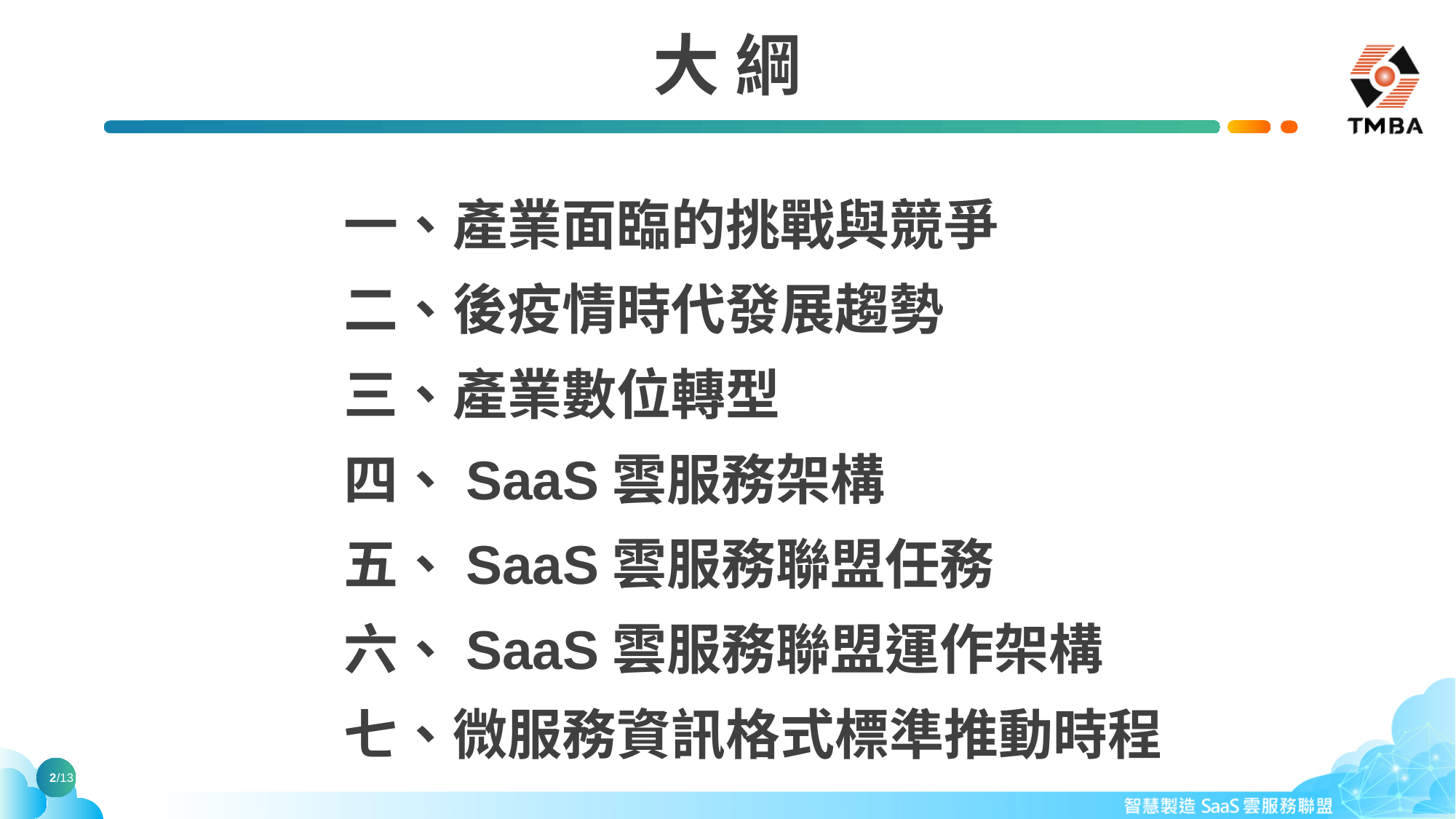

大 綱
一、產業面臨的挑戰與競爭
二、後疫情時代發展趨勢
三、產業數位轉型
四、SaaS雲服務架構
五、SaaS雲服務聯盟任務
六、SaaS雲服務聯盟運作架構
七、微服務資訊格式標準推動時程
2